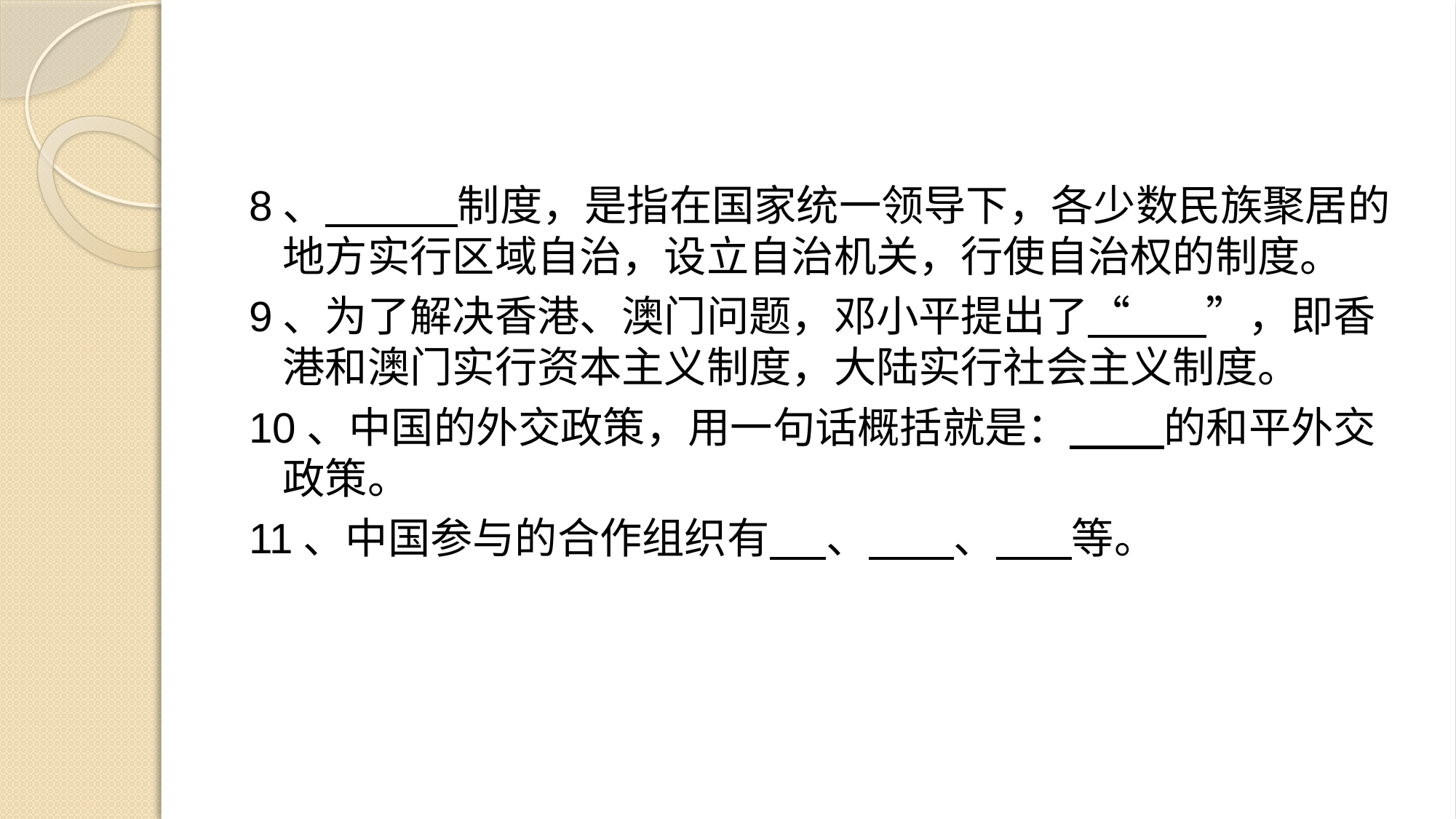

#
8、              制度，是指在国家统一领导下，各少数民族聚居的地方实行区域自治，设立自治机关，行使自治权的制度。
9、为了解决香港、澳门问题，邓小平提出了“        ”，即香港和澳门实行资本主义制度，大陆实行社会主义制度。
10、中国的外交政策，用一句话概括就是：          的和平外交政策。
11、中国参与的合作组织有      、         、        等。